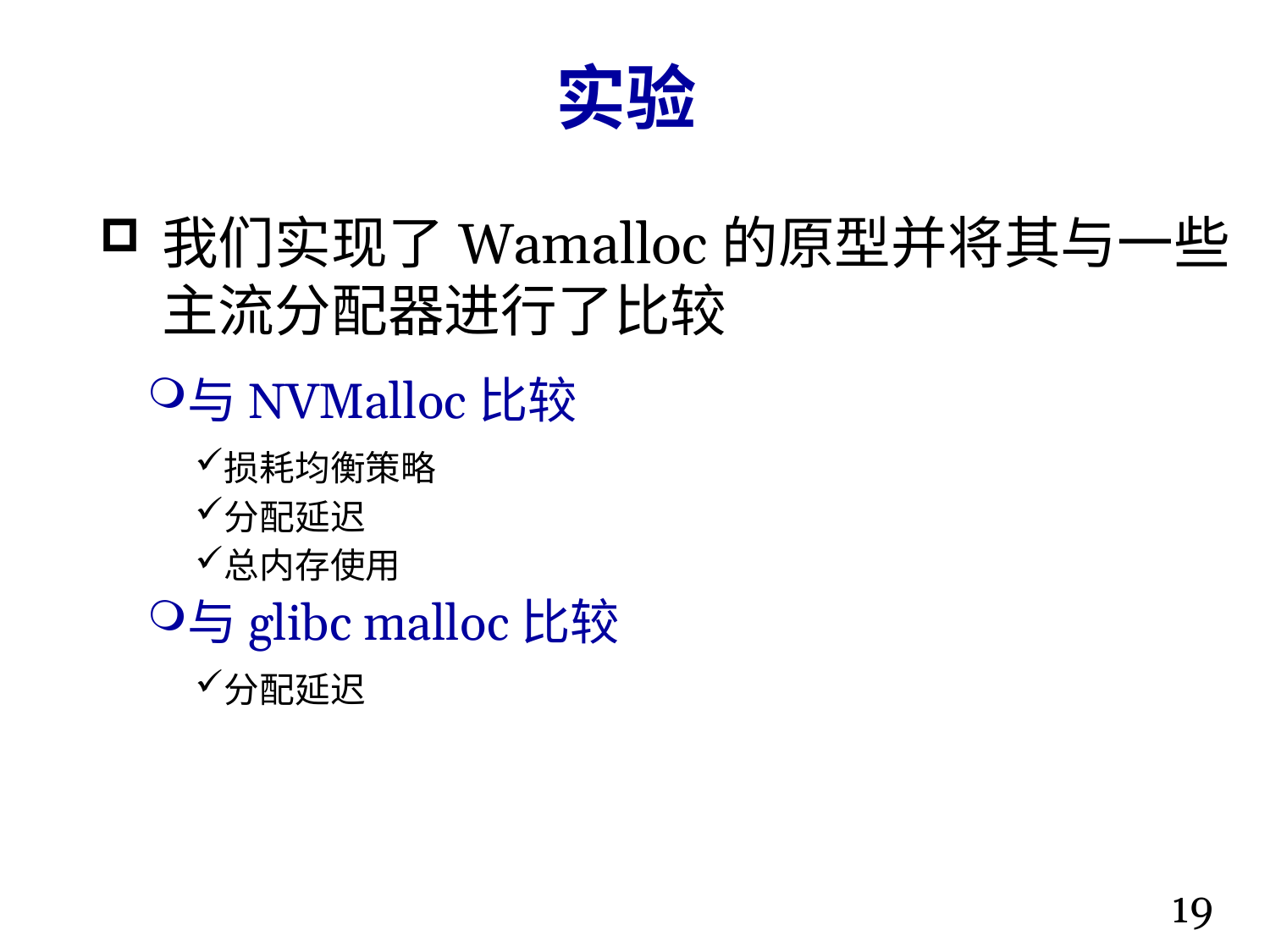

# 实验
我们实现了Wamalloc的原型并将其与一些主流分配器进行了比较
与NVMalloc比较
损耗均衡策略
分配延迟
总内存使用
与glibc malloc比较
分配延迟

19